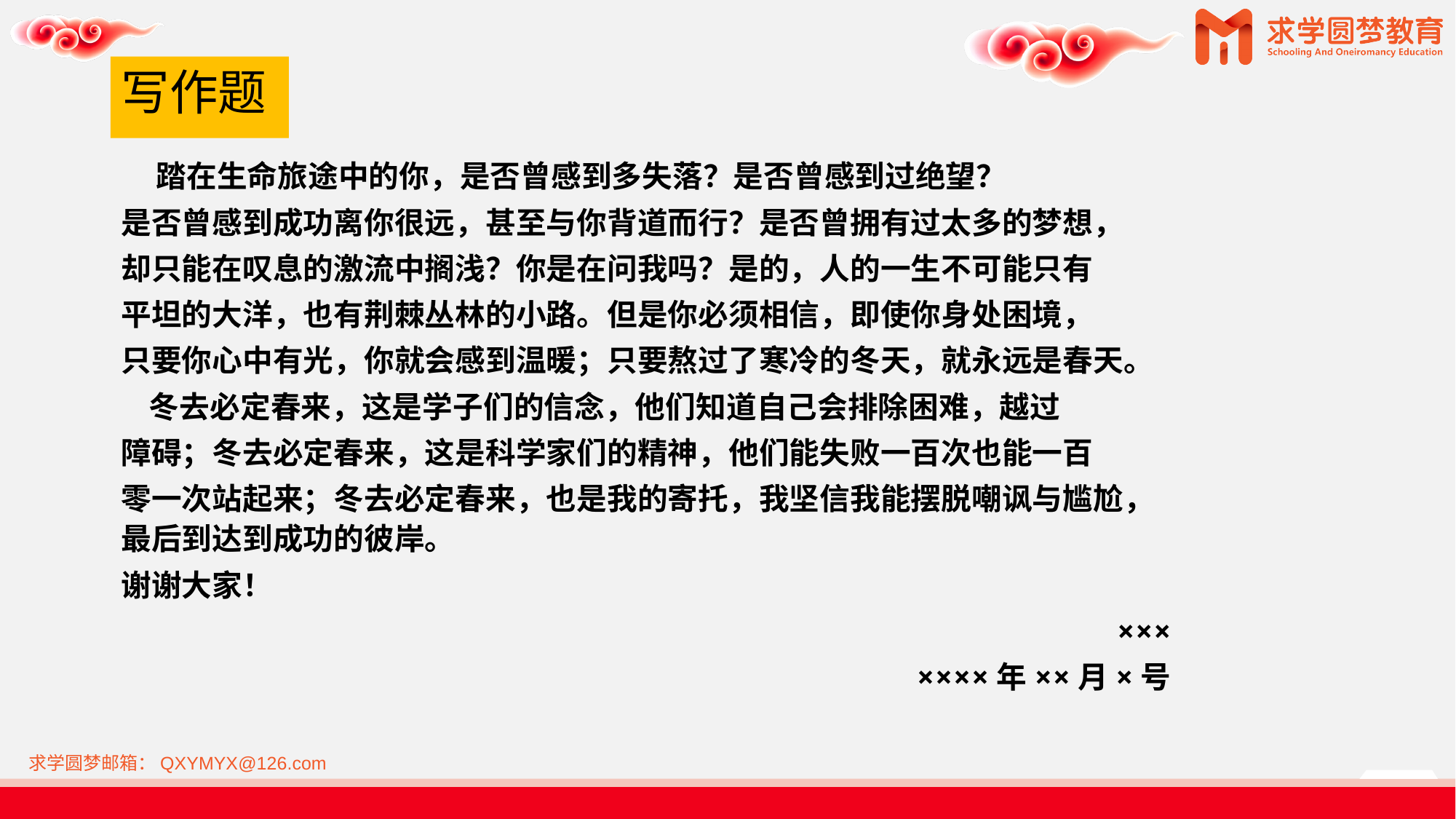

# 写作题
    踏在生命旅途中的你，是否曾感到多失落？是否曾感到过绝望？
是否曾感到成功离你很远，甚至与你背道而行？是否曾拥有过太多的梦想，
却只能在叹息的激流中搁浅？你是在问我吗？是的，人的一生不可能只有
平坦的大洋，也有荆棘丛林的小路。但是你必须相信，即使你身处困境，
只要你心中有光，你就会感到温暖；只要熬过了寒冷的冬天，就永远是春天。
   冬去必定春来，这是学子们的信念，他们知道自己会排除困难，越过
障碍；冬去必定春来，这是科学家们的精神，他们能失败一百次也能一百
零一次站起来；冬去必定春来，也是我的寄托，我坚信我能摆脱嘲讽与尴尬，最后到达到成功的彼岸。
谢谢大家！
×××
××××年××月×号